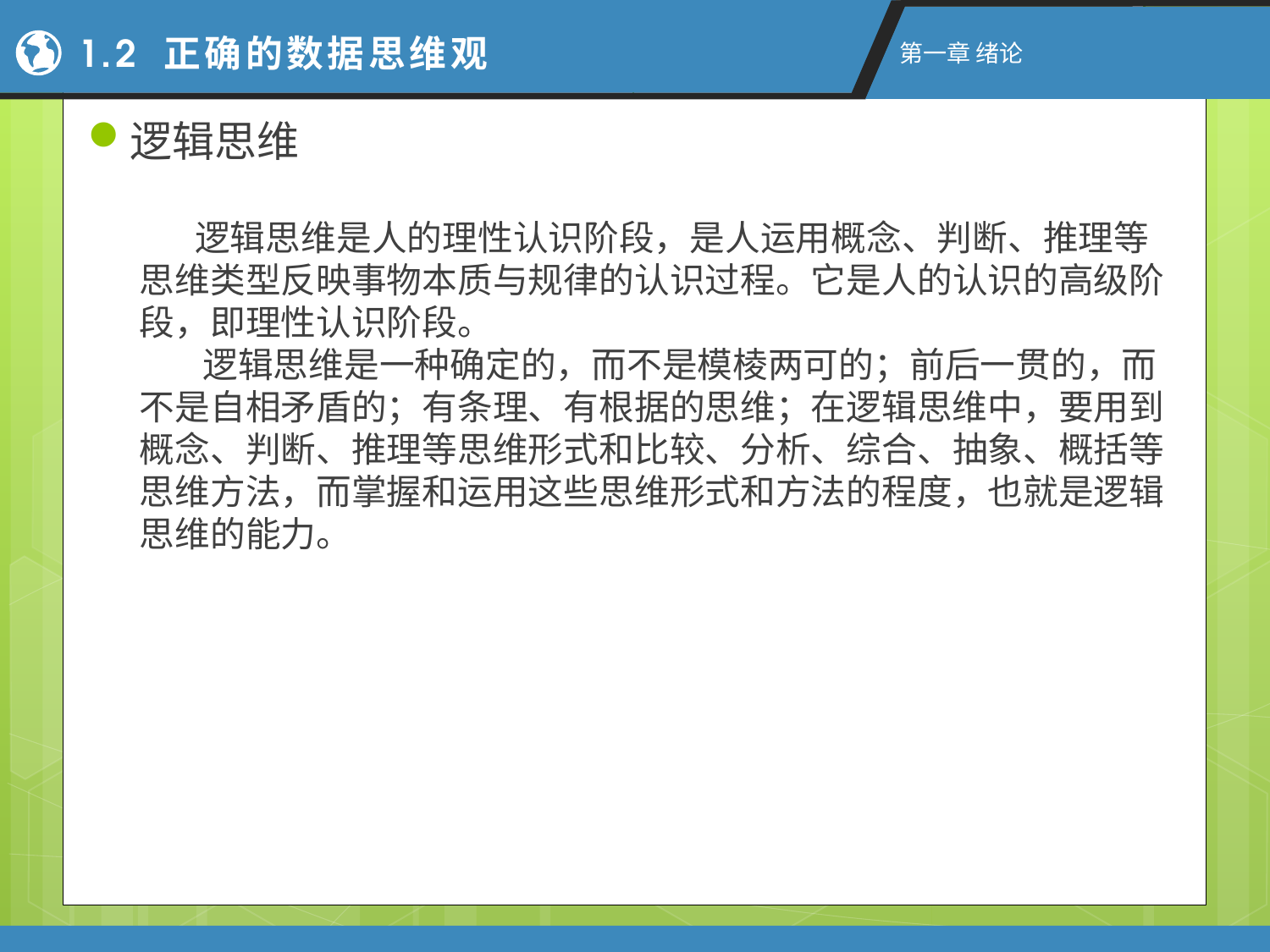

1.2 正确的数据思维观

第一章 绪论
逻辑思维
      逻辑思维是人的理性认识阶段，是人运用概念、判断、推理等思维类型反映事物本质与规律的认识过程。它是人的认识的高级阶段，即理性认识阶段。
       逻辑思维是一种确定的，而不是模棱两可的；前后一贯的，而不是自相矛盾的；有条理、有根据的思维；在逻辑思维中，要用到概念、判断、推理等思维形式和比较、分析、综合、抽象、概括等思维方法，而掌握和运用这些思维形式和方法的程度，也就是逻辑思维的能力。